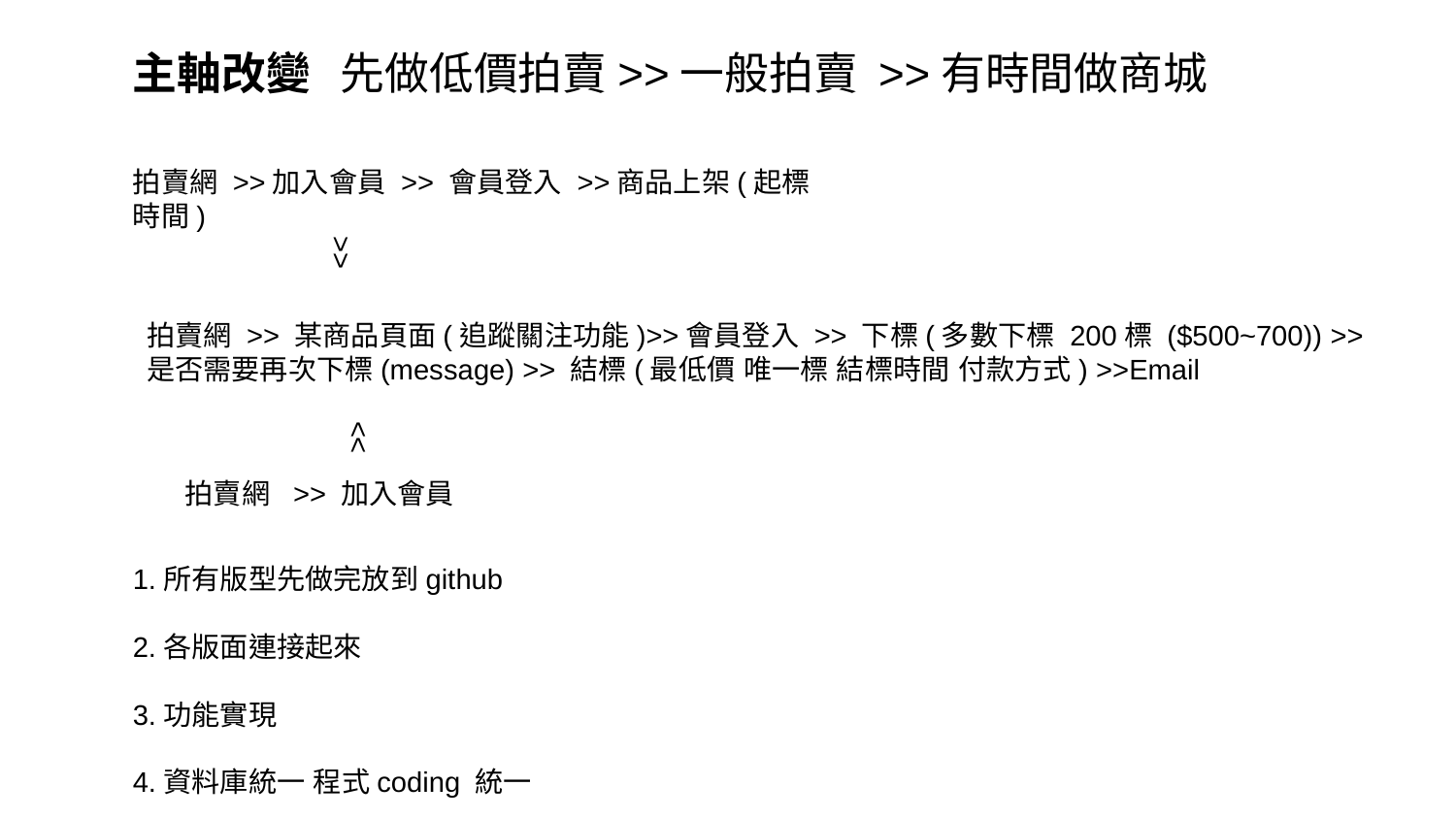

主軸改變   先做低價拍賣>>一般拍賣 >>有時間做商城
拍賣網 >>加入會員 >> 會員登入 >>商品上架(起標時間)
 >>
拍賣網 >> 某商品頁面(追蹤關注功能)>>會員登入 >> 下標(多數下標 200標 ($500~700)) >>  是否需要再次下標(message) >> 結標(最低價 唯一標 結標時間 付款方式) >>Email

 >>
拍賣網  >> 加入會員
1.所有版型先做完放到github

2.各版面連接起來

3.功能實現

4.資料庫統一 程式coding 統一